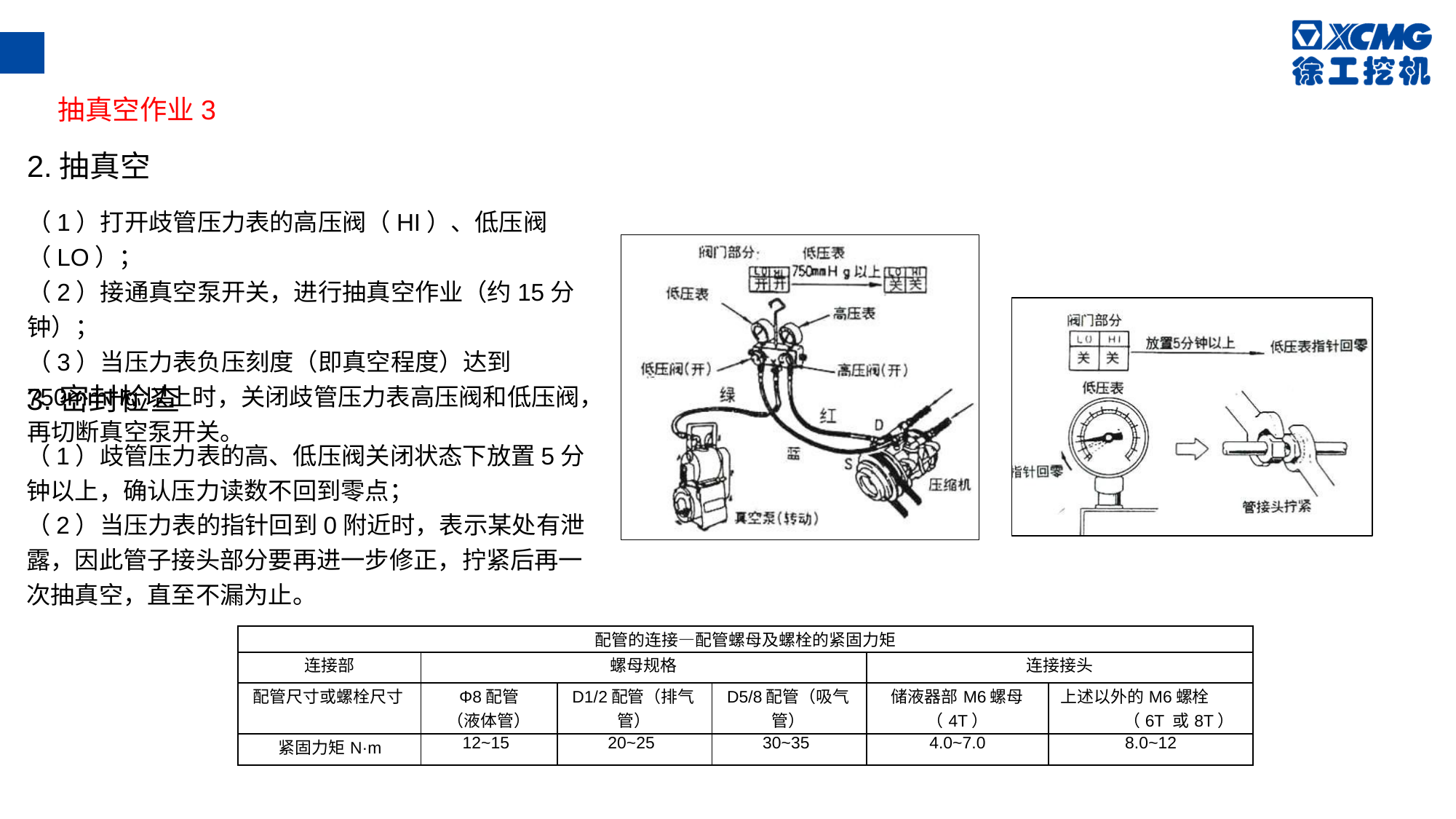

抽真空作业3
2.抽真空
（1）打开歧管压力表的高压阀（HI）、低压阀（LO）；
（2）接通真空泵开关，进行抽真空作业（约15分钟）；
（3）当压力表负压刻度（即真空程度）达到750mmHg以上时，关闭歧管压力表高压阀和低压阀，再切断真空泵开关。

3.密封检查
（1）歧管压力表的高、低压阀关闭状态下放置5分钟以上，确认压力读数不回到零点；
（2）当压力表的指针回到0附近时，表示某处有泄露，因此管子接头部分要再进一步修正，拧紧后再一次抽真空，直至不漏为止。
| 配管的连接—配管螺母及螺栓的紧固力矩 |  |  |  |  |  |
| --- | --- | --- | --- | --- | --- |
| 连接部 | 螺母规格 |  |  | 连接接头 |  |
| 配管尺寸或螺栓尺寸 | Φ8配管 （液体管） | D1/2配管（排气 管） | D5/8配管（吸气 管） | 储液器部M6螺母 （4T） | 上述以外的M6螺栓（6T 或8T） |
| 紧固力矩N·m | 12~15 | 20~25 | 30~35 | 4.0~7.0 | 8.0~12 |